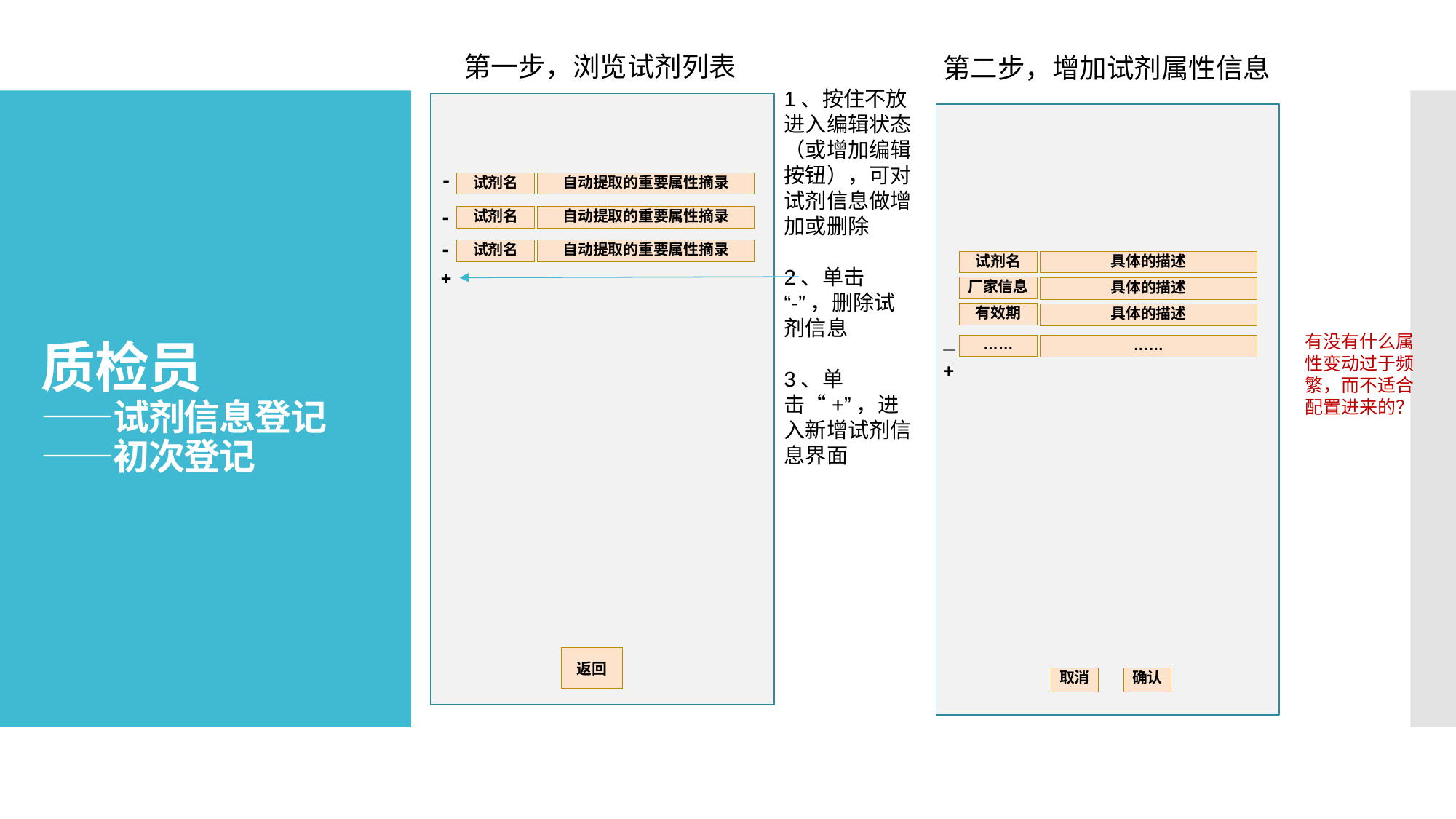

第一步，浏览试剂列表
第二步，增加试剂属性信息
1、按住不放进入编辑状态（或增加编辑按钮），可对试剂信息做增加或删除

2、单击
“-”，删除试剂信息

3、单击“+”，进入新增试剂信息界面
# 质检员 ——试剂信息登记 ——初次登记
-
自动提取的重要属性摘录
试剂名
-
自动提取的重要属性摘录
试剂名

-

自动提取的重要属性摘录
试剂名
具体的描述
试剂名
+
厂家信息
具体的描述
有效期
具体的描述
有没有什么属性变动过于频繁，而不适合配置进来的？
_
……
……
+
返回
取消
确认